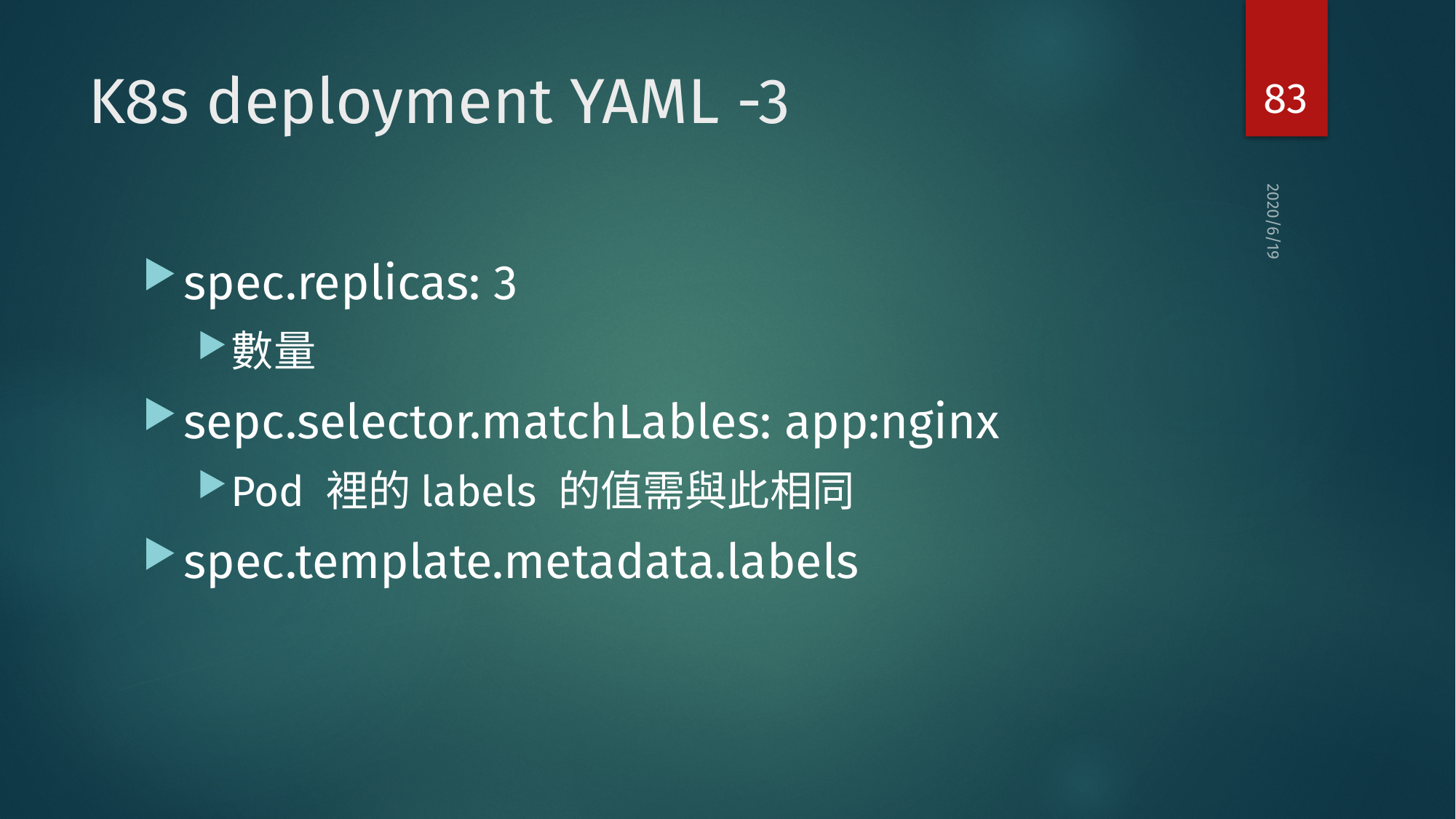

83
# K8s deployment YAML -3
2020/6/19
spec.replicas: 3
數量
sepc.selector.matchLables: app:nginx
Pod 裡的labels 的值需與此相同
spec.template.metadata.labels